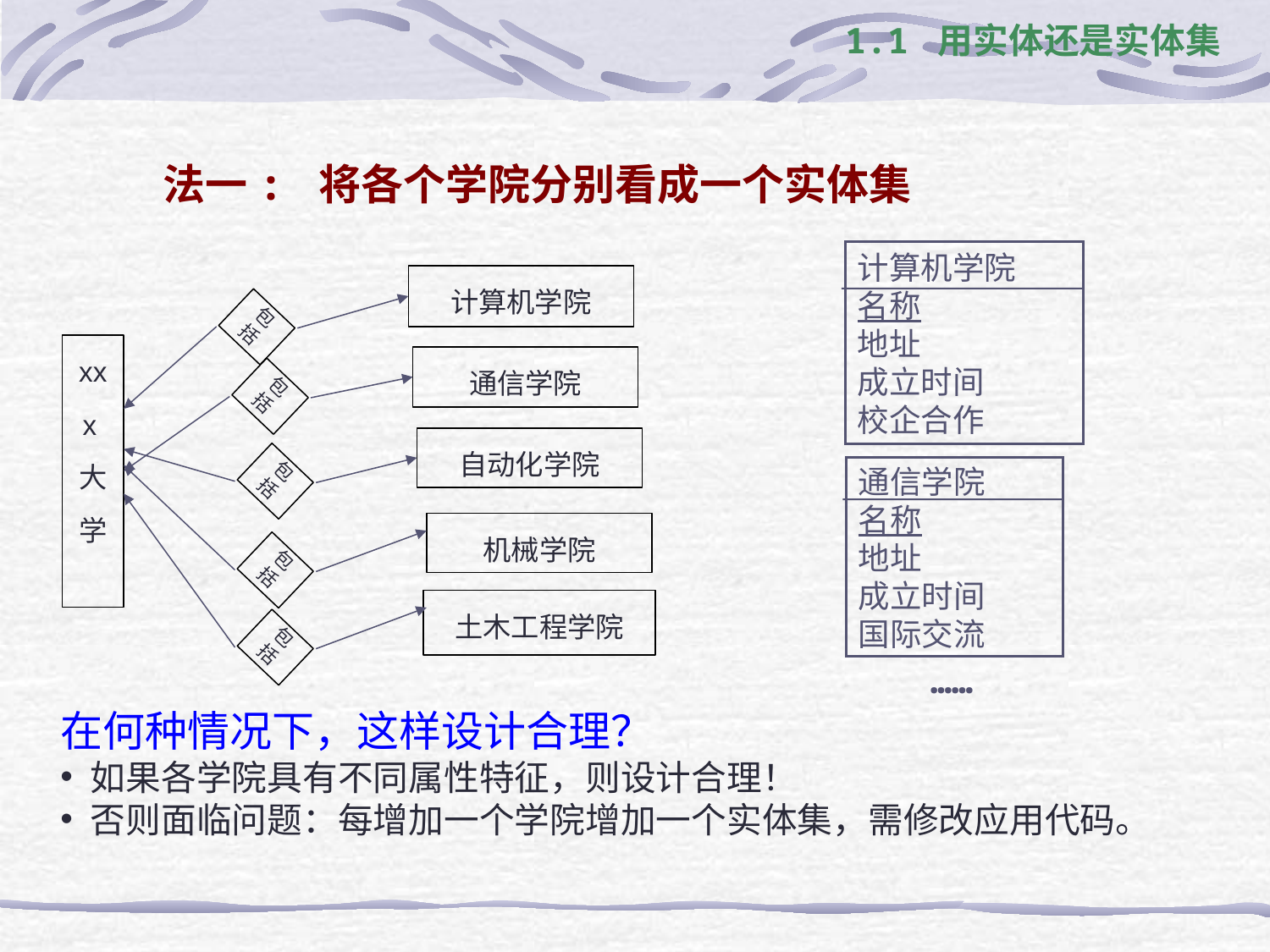

1.1 用实体还是实体集
法一: 将各个学院分别看成一个实体集
计算机学院
名称
地址
成立时间
校企合作

通信学院
名称
地址
成立时间
国际交流

……
计算机学院
包括
xxx大学

通信学院
包括
自动化学院
包括
机械学院
包括
土木工程学院
包括

在何种情况下，这样设计合理？
如果各学院具有不同属性特征，则设计合理！
否则面临问题：每增加一个学院增加一个实体集，需修改应用代码。